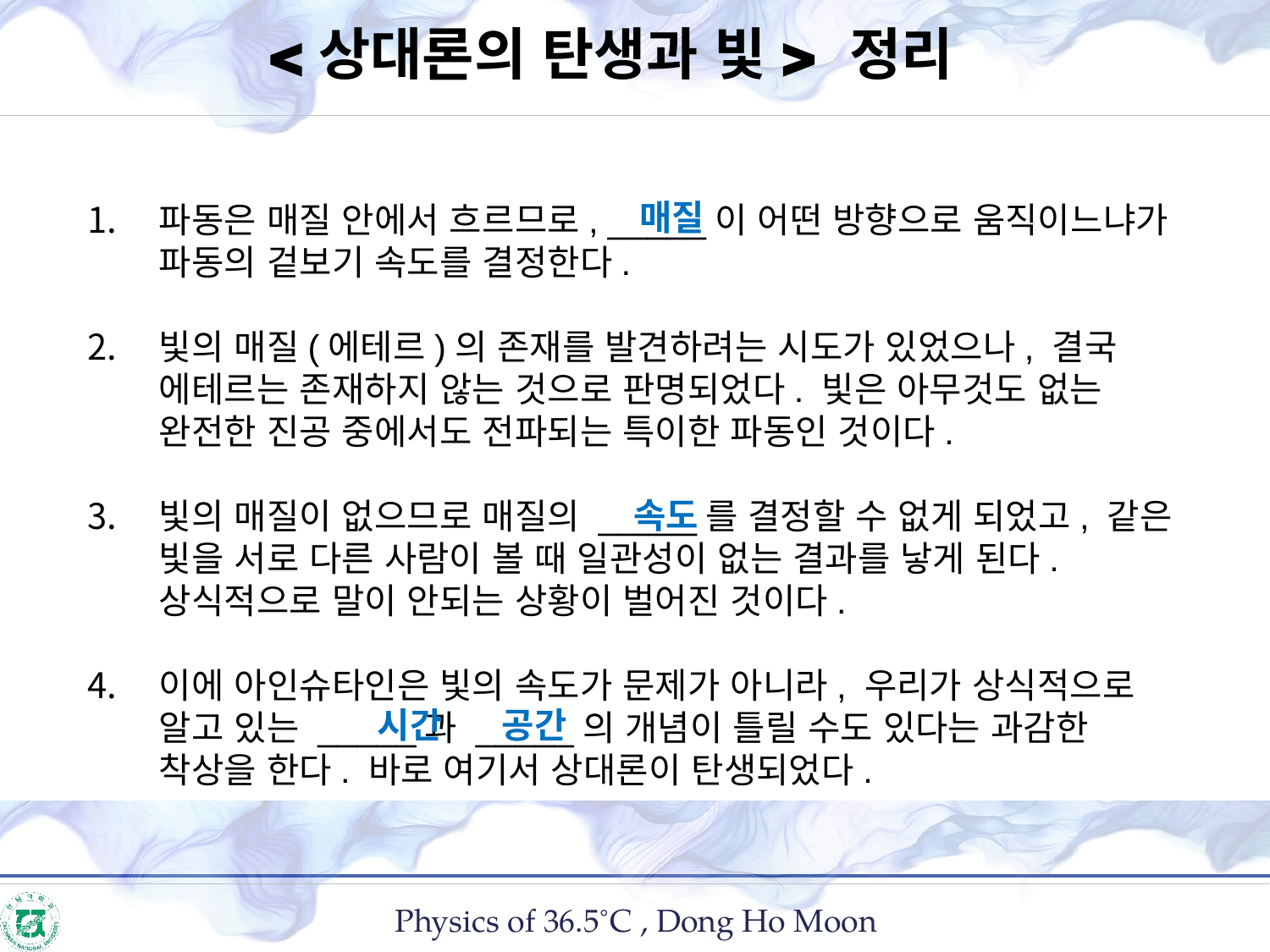

<상대론의 탄생과 빛> 정리
매질
파동은 매질 안에서 흐르므로, _____이 어떤 방향으로 움직이느냐가 파동의 겉보기 속도를 결정한다.

빛의 매질(에테르)의 존재를 발견하려는 시도가 있었으나, 결국 에테르는 존재하지 않는 것으로 판명되었다. 빛은 아무것도 없는 완전한 진공 중에서도 전파되는 특이한 파동인 것이다.

빛의 매질이 없으므로 매질의 _____를 결정할 수 없게 되었고, 같은 빛을 서로 다른 사람이 볼 때 일관성이 없는 결과를 낳게 된다. 상식적으로 말이 안되는 상황이 벌어진 것이다.

이에 아인슈타인은 빛의 속도가 문제가 아니라, 우리가 상식적으로 알고 있는 _____과 _____의 개념이 틀릴 수도 있다는 과감한 착상을 한다. 바로 여기서 상대론이 탄생되었다.

속도
시간
공간